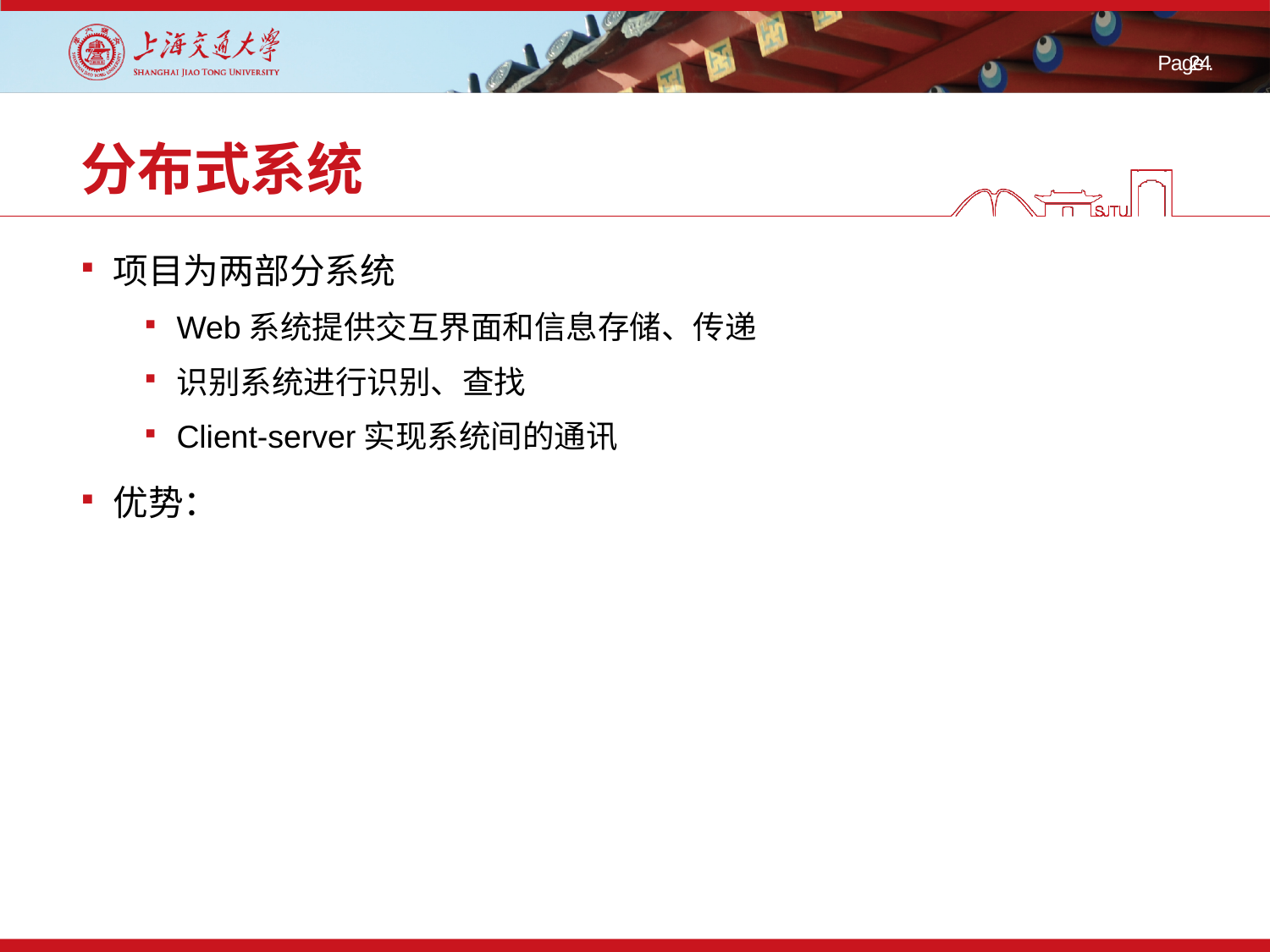

# 分布式系统
项目为两部分系统
Web系统提供交互界面和信息存储、传递
识别系统进行识别、查找
Client-server实现系统间的通讯
优势：